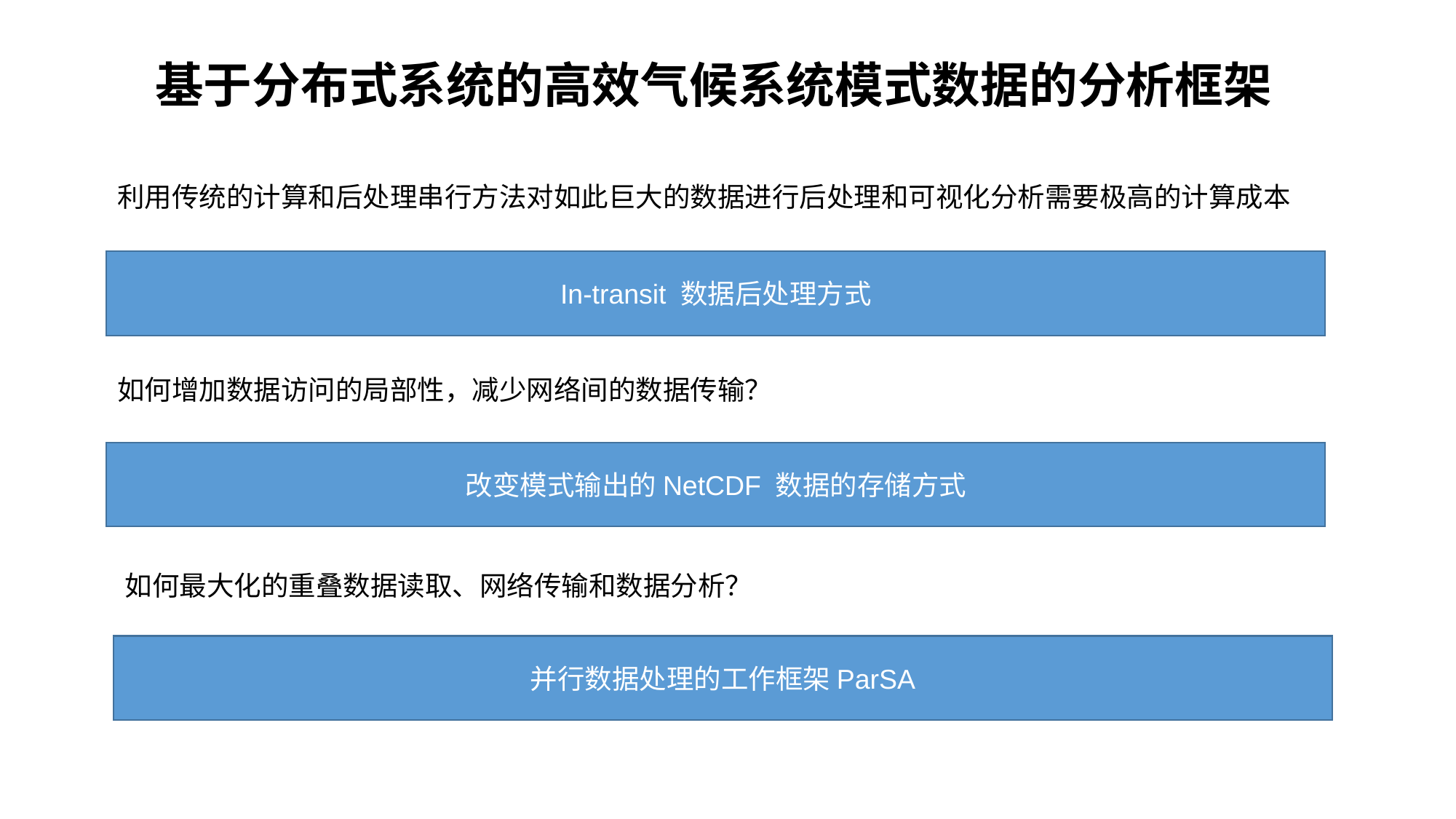

基于分布式系统的高效气候系统模式数据的分析框架
利⽤传统的计算和后处理串⾏⽅法对如此巨⼤的数据进⾏后处理和可视化分析需要极⾼的计算成本

In-transit 数据后处理⽅式

如何增加数据访问的局部性，减少网络间的数据传输？
改变模式输出的NetCDF 数据的存储⽅式
如何最大化的重叠数据读取、网络传输和数据分析？
并⾏数据处理的⼯作框架ParSA